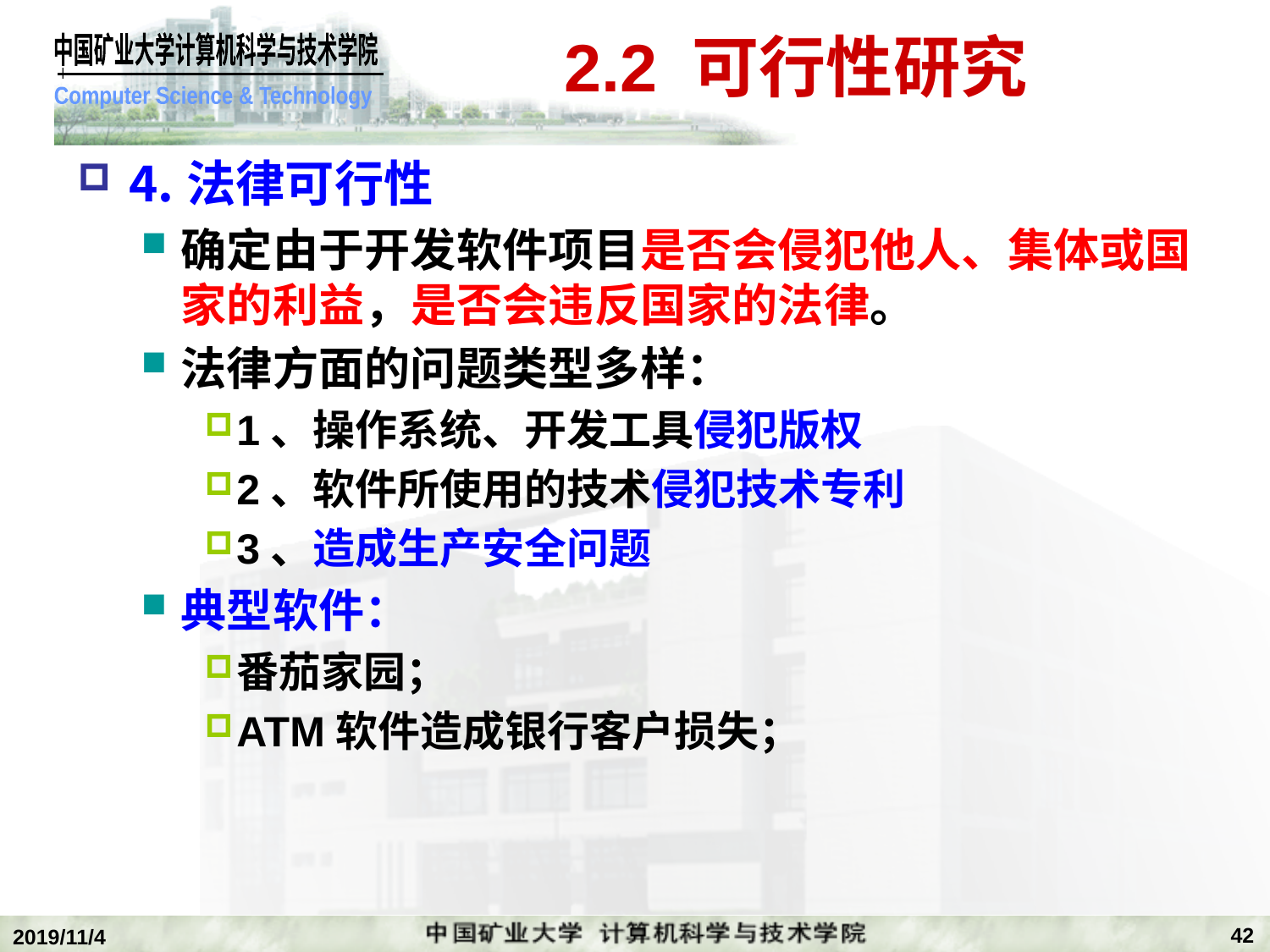

# 2.2 可行性研究
⒋法律可行性
确定由于开发软件项目是否会侵犯他人、集体或国家的利益，是否会违反国家的法律。
法律方面的问题类型多样：
1、操作系统、开发工具侵犯版权
2、软件所使用的技术侵犯技术专利
3、造成生产安全问题
典型软件：
番茄家园；
ATM软件造成银行客户损失；
42
2019/11/4